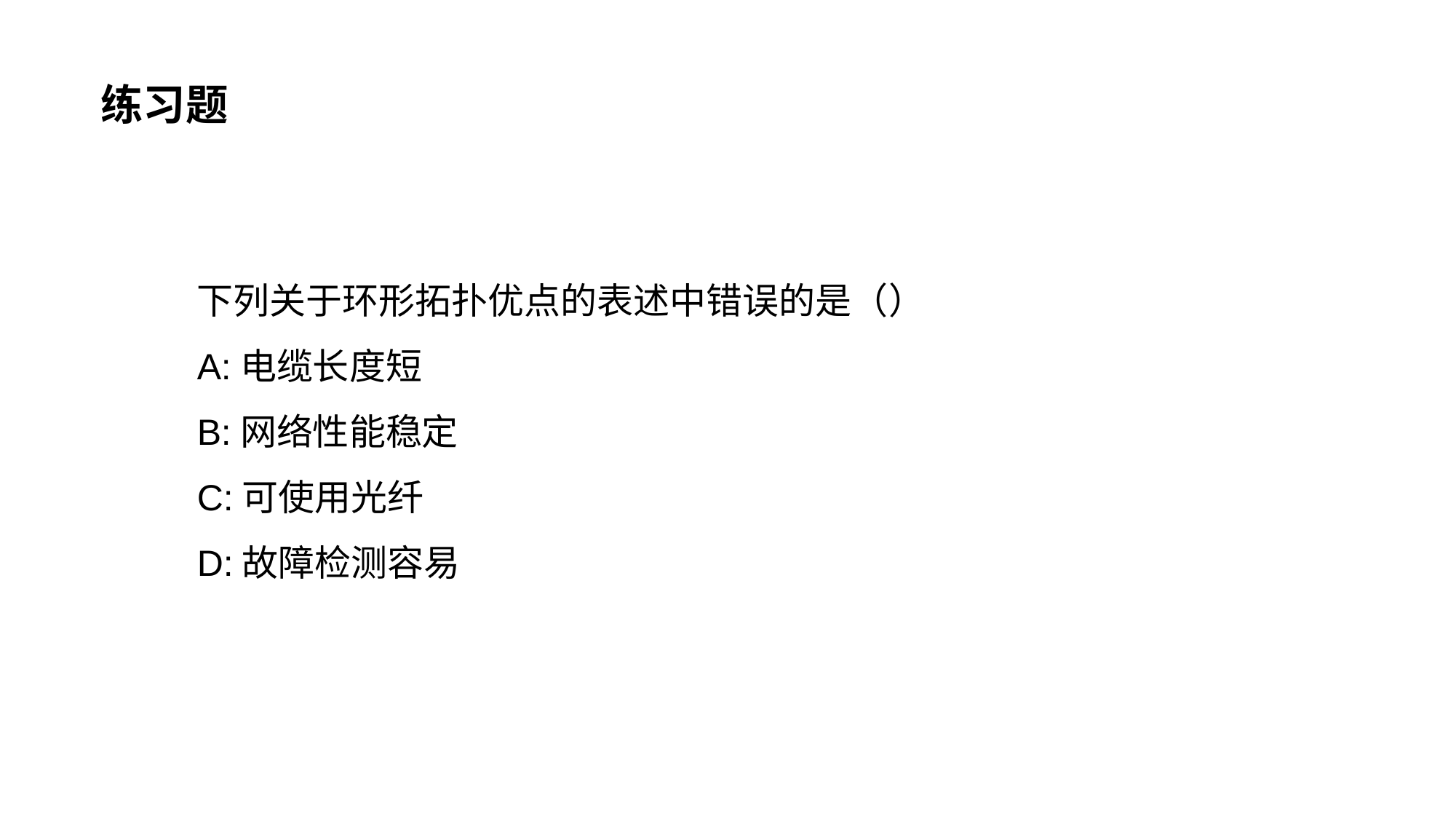

练习题
下列关于环形拓扑优点的表述中错误的是（）
A:电缆长度短
B:网络性能稳定
C:可使用光纤
D:故障检测容易